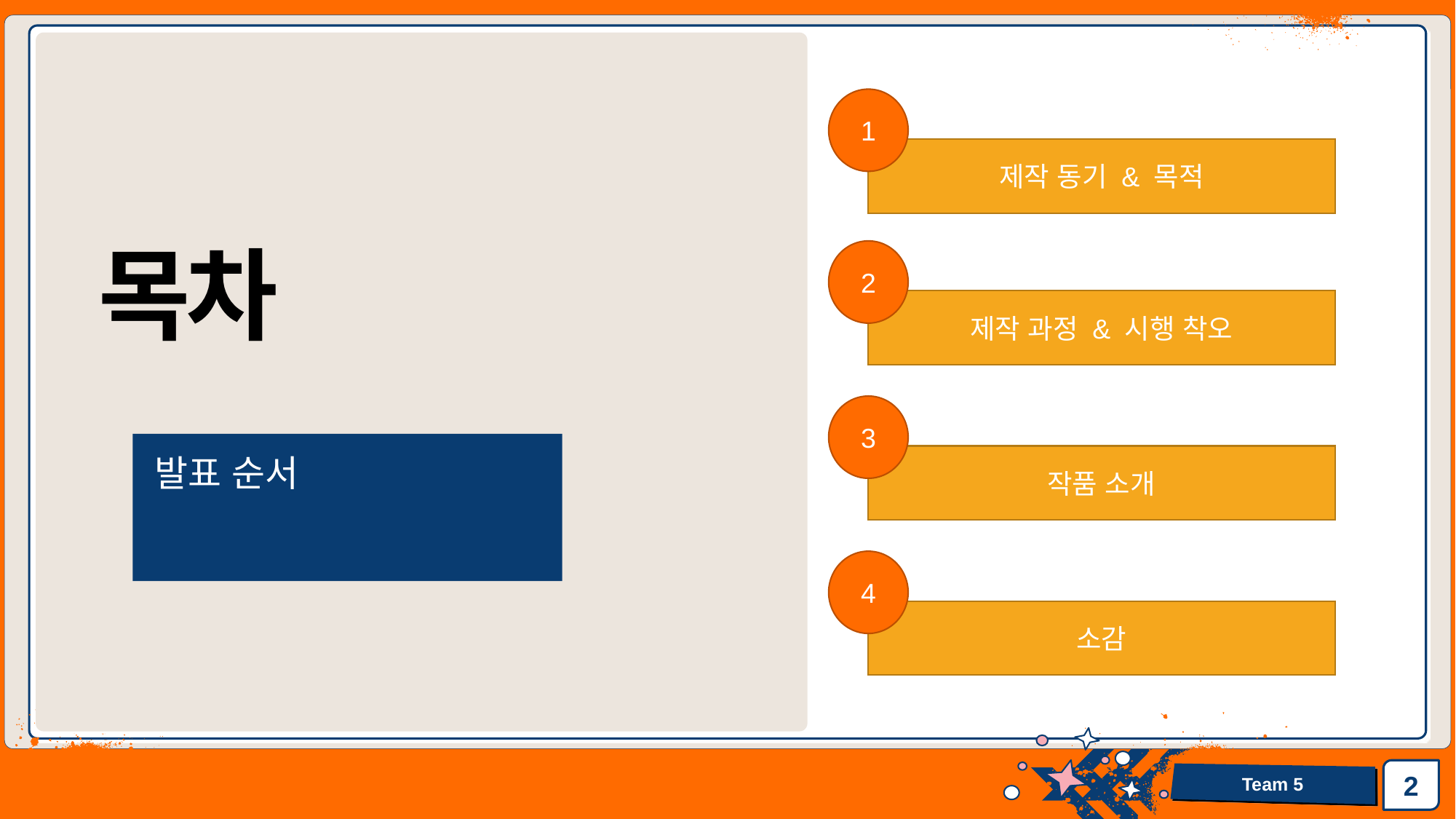

1
제작 동기 & 목적
2
제작 과정 & 시행 착오
# 목차
3
작품 소개
발표 순서
4
소감
2